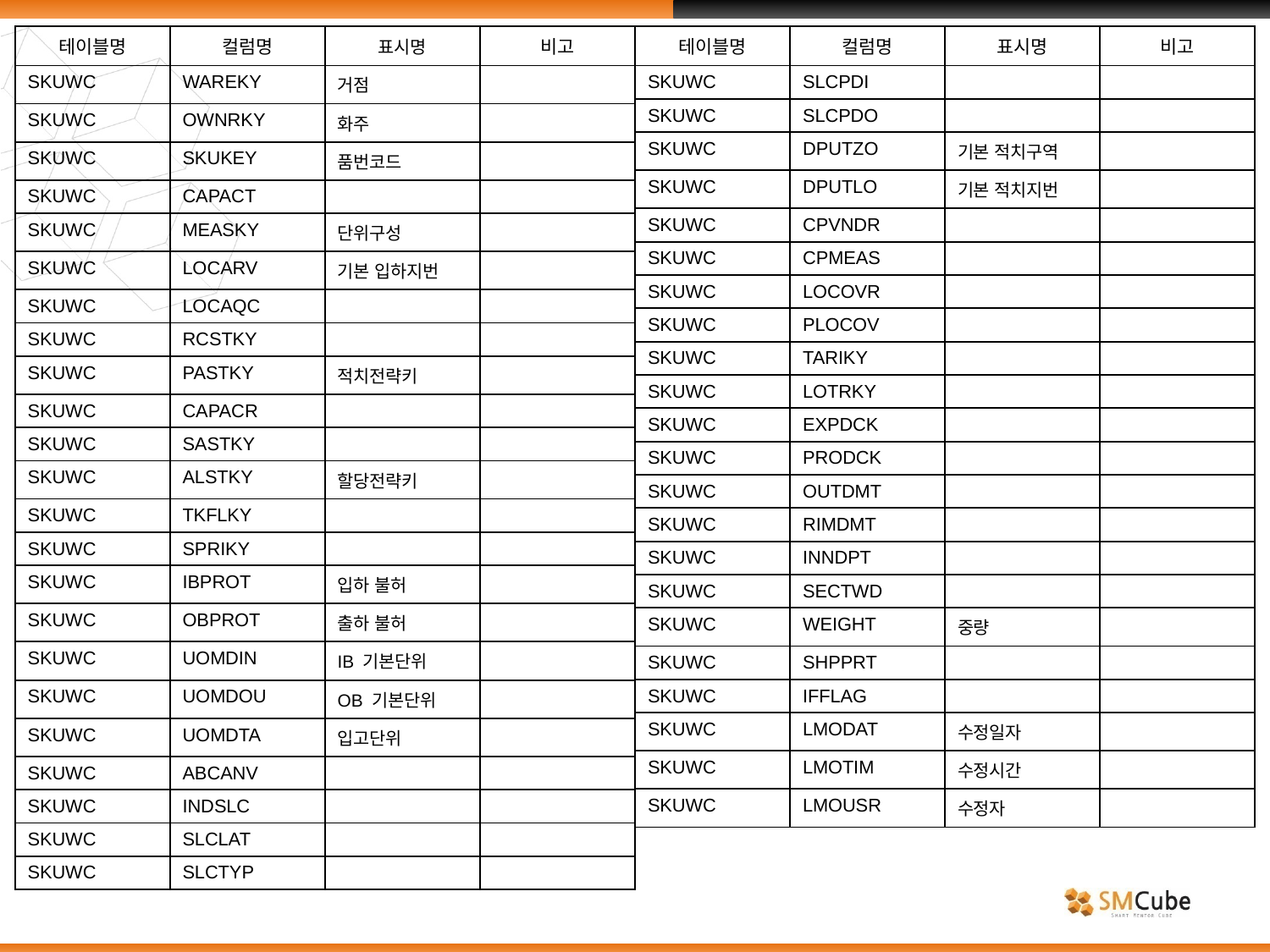

| 테이블명 | 컬럼명 | 표시명 | 비고 |
| --- | --- | --- | --- |
| SKUWC | WAREKY | 거점 |  |
| SKUWC | OWNRKY | 화주 |  |
| SKUWC | SKUKEY | 품번코드 |  |
| SKUWC | CAPACT |  |  |
| SKUWC | MEASKY | 단위구성 |  |
| SKUWC | LOCARV | 기본 입하지번 |  |
| SKUWC | LOCAQC |  |  |
| SKUWC | RCSTKY |  |  |
| SKUWC | PASTKY | 적치전략키 |  |
| SKUWC | CAPACR |  |  |
| SKUWC | SASTKY |  |  |
| SKUWC | ALSTKY | 할당전략키 |  |
| SKUWC | TKFLKY |  |  |
| SKUWC | SPRIKY |  |  |
| SKUWC | IBPROT | 입하 불허 |  |
| SKUWC | OBPROT | 출하 불허 |  |
| SKUWC | UOMDIN | IB 기본단위 |  |
| SKUWC | UOMDOU | OB 기본단위 |  |
| SKUWC | UOMDTA | 입고단위 |  |
| SKUWC | ABCANV |  |  |
| SKUWC | INDSLC |  |  |
| SKUWC | SLCLAT |  |  |
| SKUWC | SLCTYP |  |  |
| 테이블명 | 컬럼명 | 표시명 | 비고 |
| --- | --- | --- | --- |
| SKUWC | SLCPDI |  |  |
| SKUWC | SLCPDO |  |  |
| SKUWC | DPUTZO | 기본 적치구역 |  |
| SKUWC | DPUTLO | 기본 적치지번 |  |
| SKUWC | CPVNDR |  |  |
| SKUWC | CPMEAS |  |  |
| SKUWC | LOCOVR |  |  |
| SKUWC | PLOCOV |  |  |
| SKUWC | TARIKY |  |  |
| SKUWC | LOTRKY |  |  |
| SKUWC | EXPDCK |  |  |
| SKUWC | PRODCK |  |  |
| SKUWC | OUTDMT |  |  |
| SKUWC | RIMDMT |  |  |
| SKUWC | INNDPT |  |  |
| SKUWC | SECTWD |  |  |
| SKUWC | WEIGHT | 중량 |  |
| SKUWC | SHPPRT |  |  |
| SKUWC | IFFLAG |  |  |
| SKUWC | LMODAT | 수정일자 |  |
| SKUWC | LMOTIM | 수정시간 |  |
| SKUWC | LMOUSR | 수정자 |  |